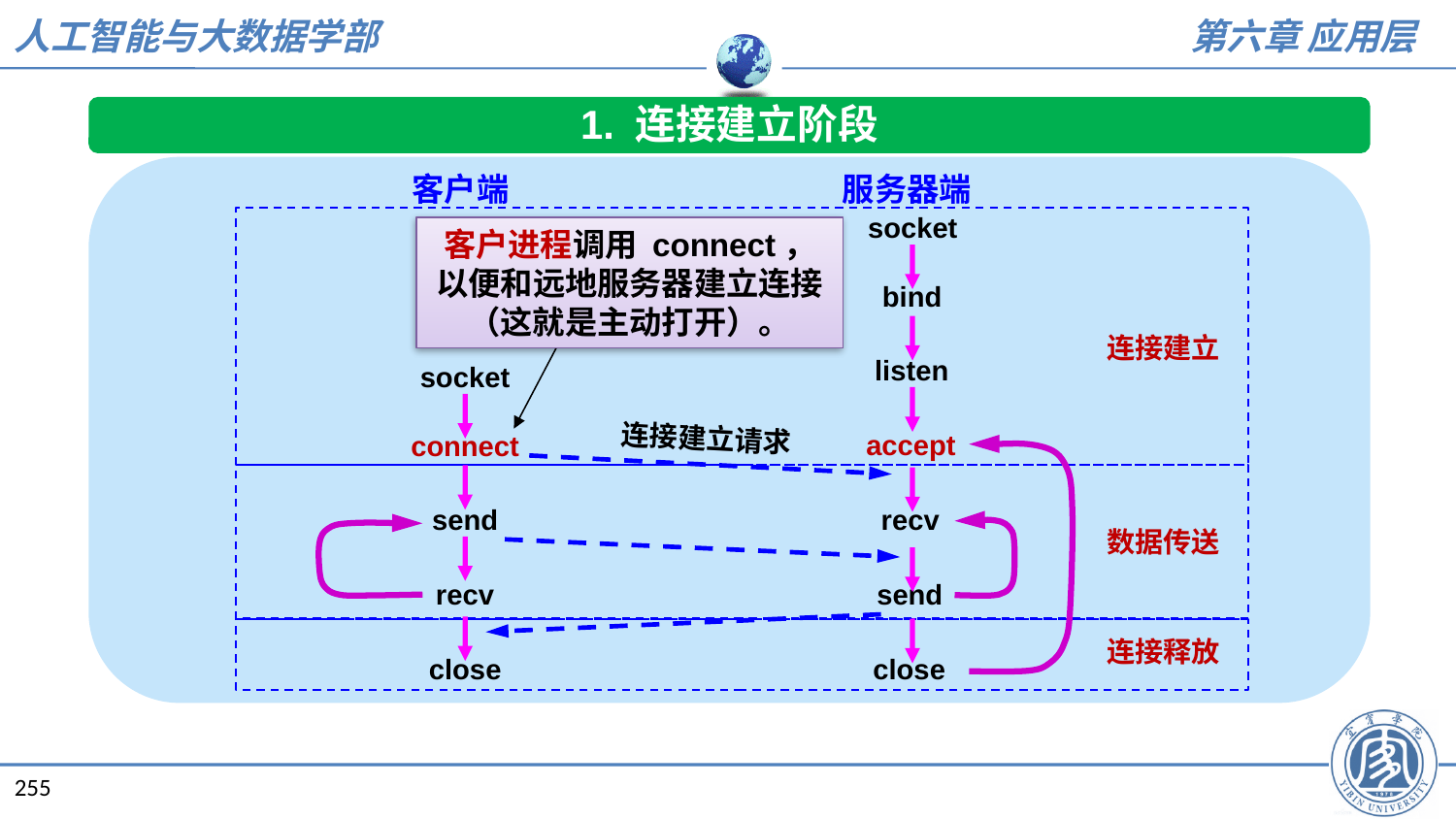

1. 连接建立阶段

客户端
服务器端
socket

客户进程调用 connect，以便和远地服务器建立连接（这就是主动打开）。

bind

连接建立
listen
socket

连接建立请求
accept
connect

send
recv
数据传送

recv
send

连接释放
close
close
255